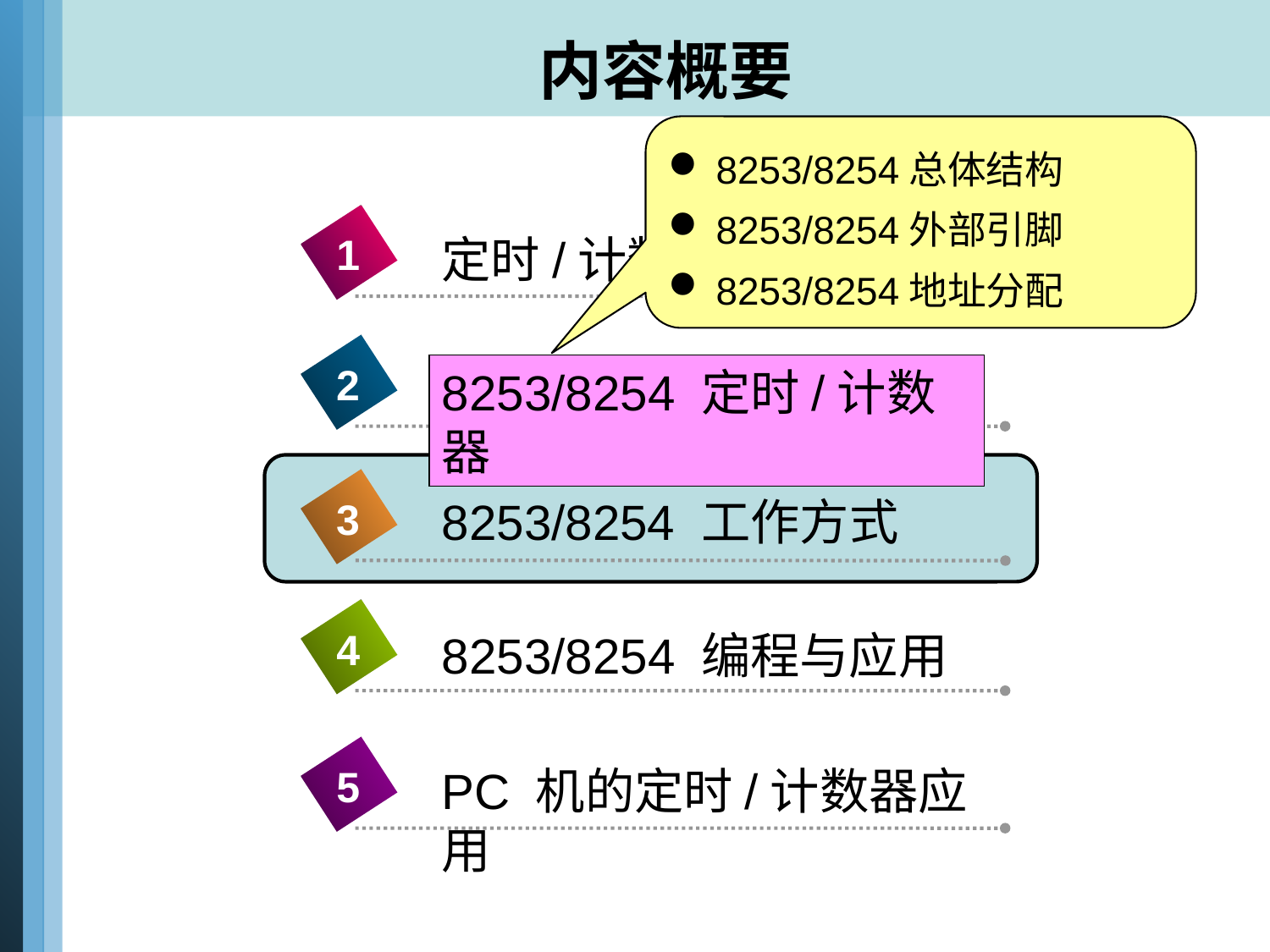

# 内容概要
8253/8254总体结构
8253/8254外部引脚
8253/8254地址分配

1
定时/计数基本概念

2
8253/8254 定时/计数器

8253/8254 工作方式
3

4
8253/8254 编程与应用

5
PC 机的定时/计数器应用

13